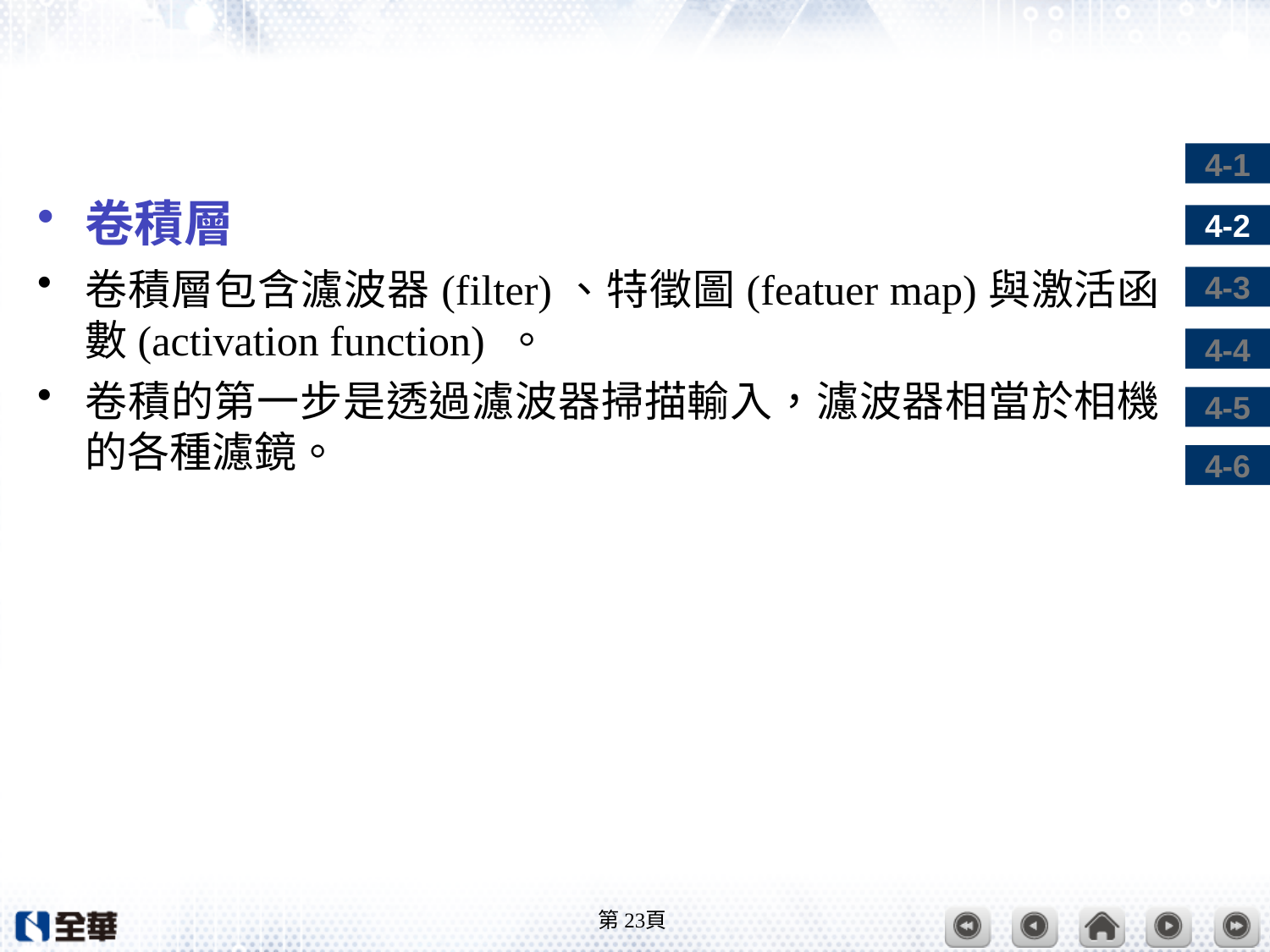

#
卷積層
卷積層包含濾波器(filter)、特徵圖(featuer map)與激活函數(activation function) 。
卷積的第一步是透過濾波器掃描輸入，濾波器相當於相機的各種濾鏡。